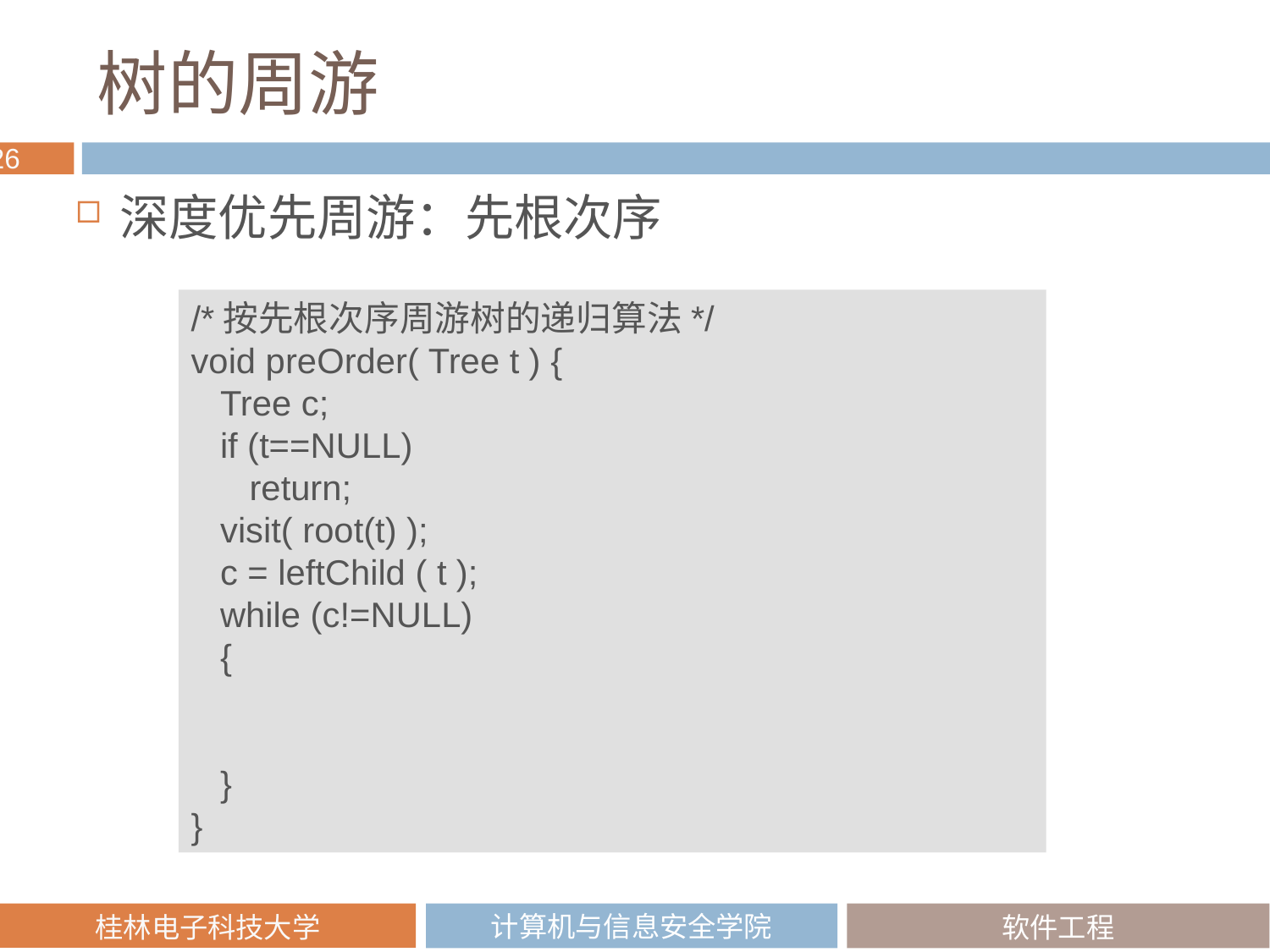

# 树的周游
深度优先周游：先根次序
/*按先根次序周游树的递归算法*/
void preOrder( Tree t ) {
   Tree c;
   if (t==NULL)
      return;
   visit( root(t) );
   c = leftChild ( t );
   while (c!=NULL)
   {
     preOrder ( c );
     c = rightSibling ( c );
   }
}